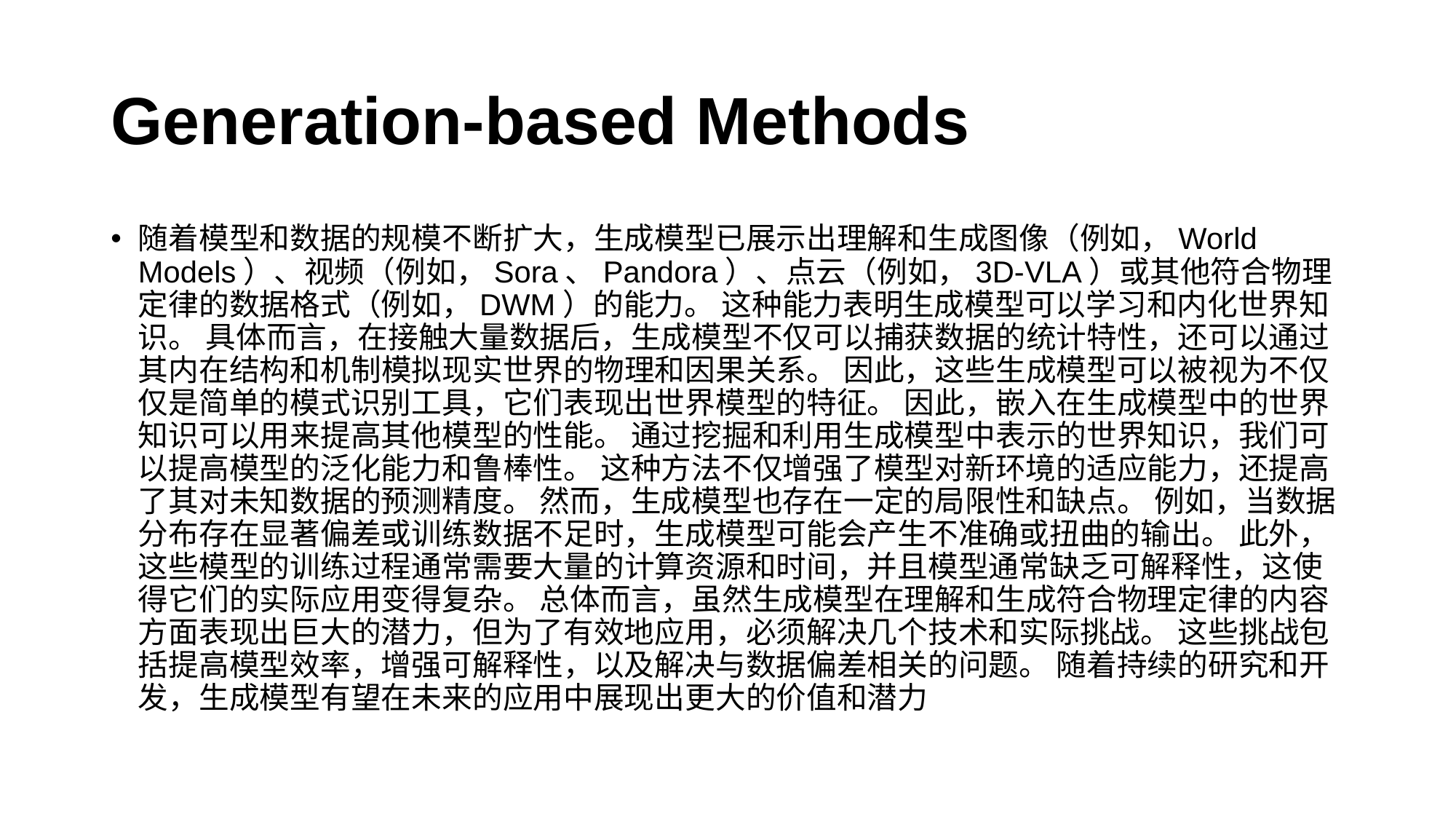

# Generation-based Methods
随着模型和数据的规模不断扩大，生成模型已展示出理解和生成图像（例如，World Models）、视频（例如，Sora、Pandora）、点云（例如，3D-VLA）或其他符合物理定律的数据格式（例如，DWM）的能力。 这种能力表明生成模型可以学习和内化世界知识。 具体而言，在接触大量数据后，生成模型不仅可以捕获数据的统计特性，还可以通过其内在结构和机制模拟现实世界的物理和因果关系。 因此，这些生成模型可以被视为不仅仅是简单的模式识别工具，它们表现出世界模型的特征。 因此，嵌入在生成模型中的世界知识可以用来提高其他模型的性能。 通过挖掘和利用生成模型中表示的世界知识，我们可以提高模型的泛化能力和鲁棒性。 这种方法不仅增强了模型对新环境的适应能力，还提高了其对未知数据的预测精度。 然而，生成模型也存在一定的局限性和缺点。 例如，当数据分布存在显著偏差或训练数据不足时，生成模型可能会产生不准确或扭曲的输出。 此外，这些模型的训练过程通常需要大量的计算资源和时间，并且模型通常缺乏可解释性，这使得它们的实际应用变得复杂。 总体而言，虽然生成模型在理解和生成符合物理定律的内容方面表现出巨大的潜力，但为了有效地应用，必须解决几个技术和实际挑战。 这些挑战包括提高模型效率，增强可解释性，以及解决与数据偏差相关的问题。 随着持续的研究和开发，生成模型有望在未来的应用中展现出更大的价值和潜力